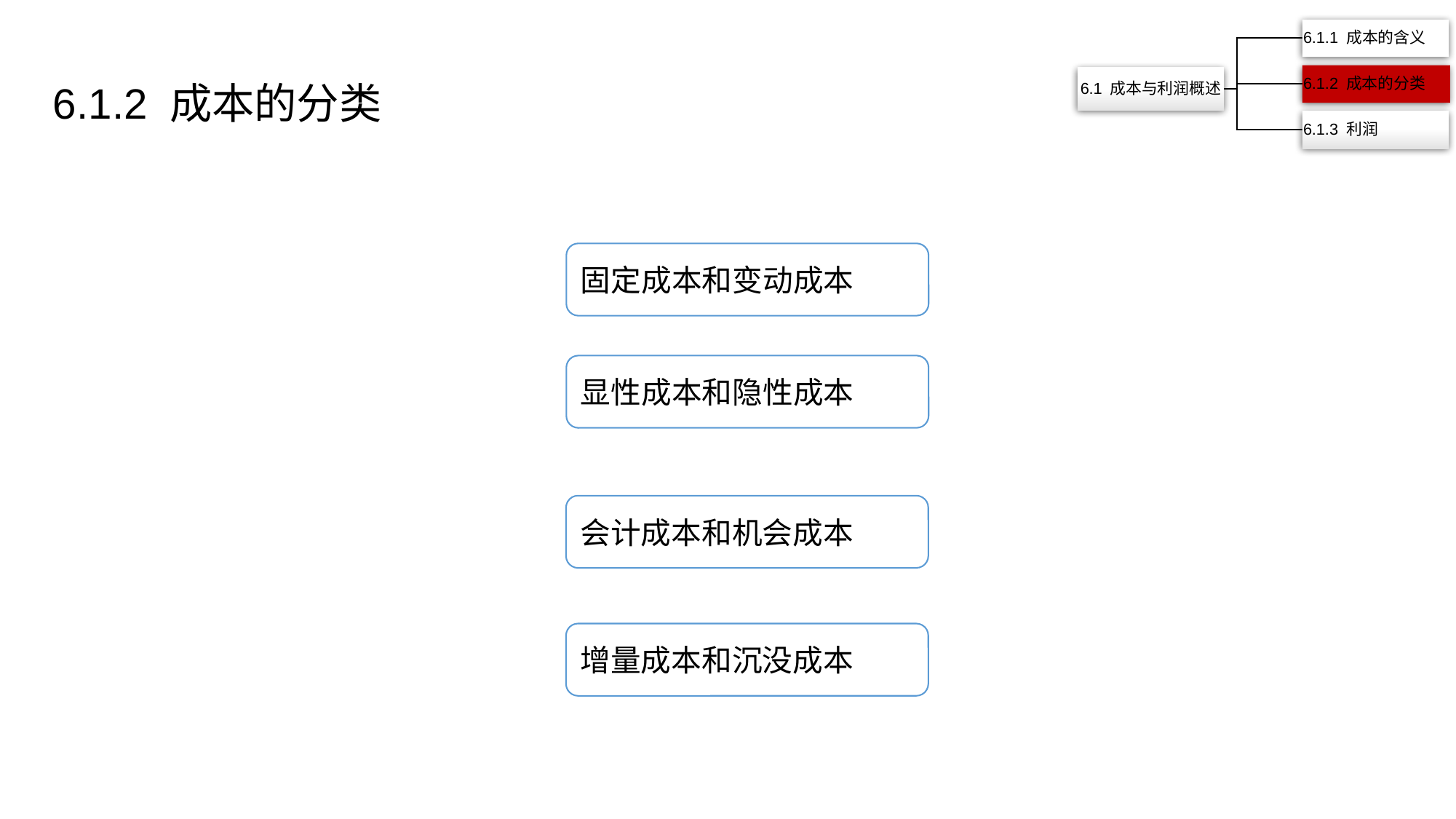

6.1 成本与利润概述
6.1.1 成本的含义
6.1.2 成本的分类
6.1.3 利润
6.1.2 成本的分类
固定成本和变动成本
显性成本和隐性成本
会计成本和机会成本
增量成本和沉没成本